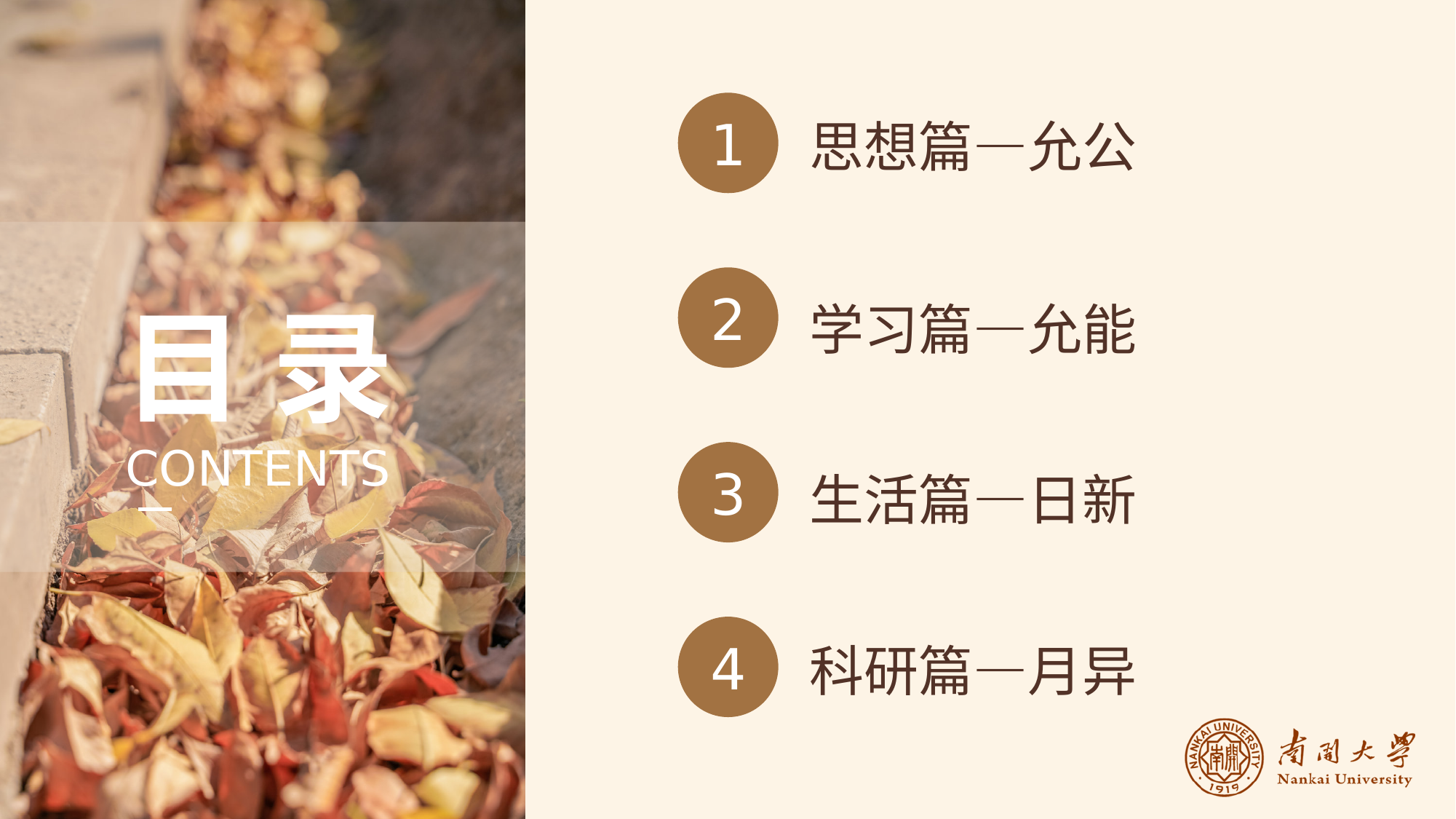

1
思想篇—允公

2
目 录
学习篇—允能
CONTENTS
3
生活篇—日新
4
科研篇—月异